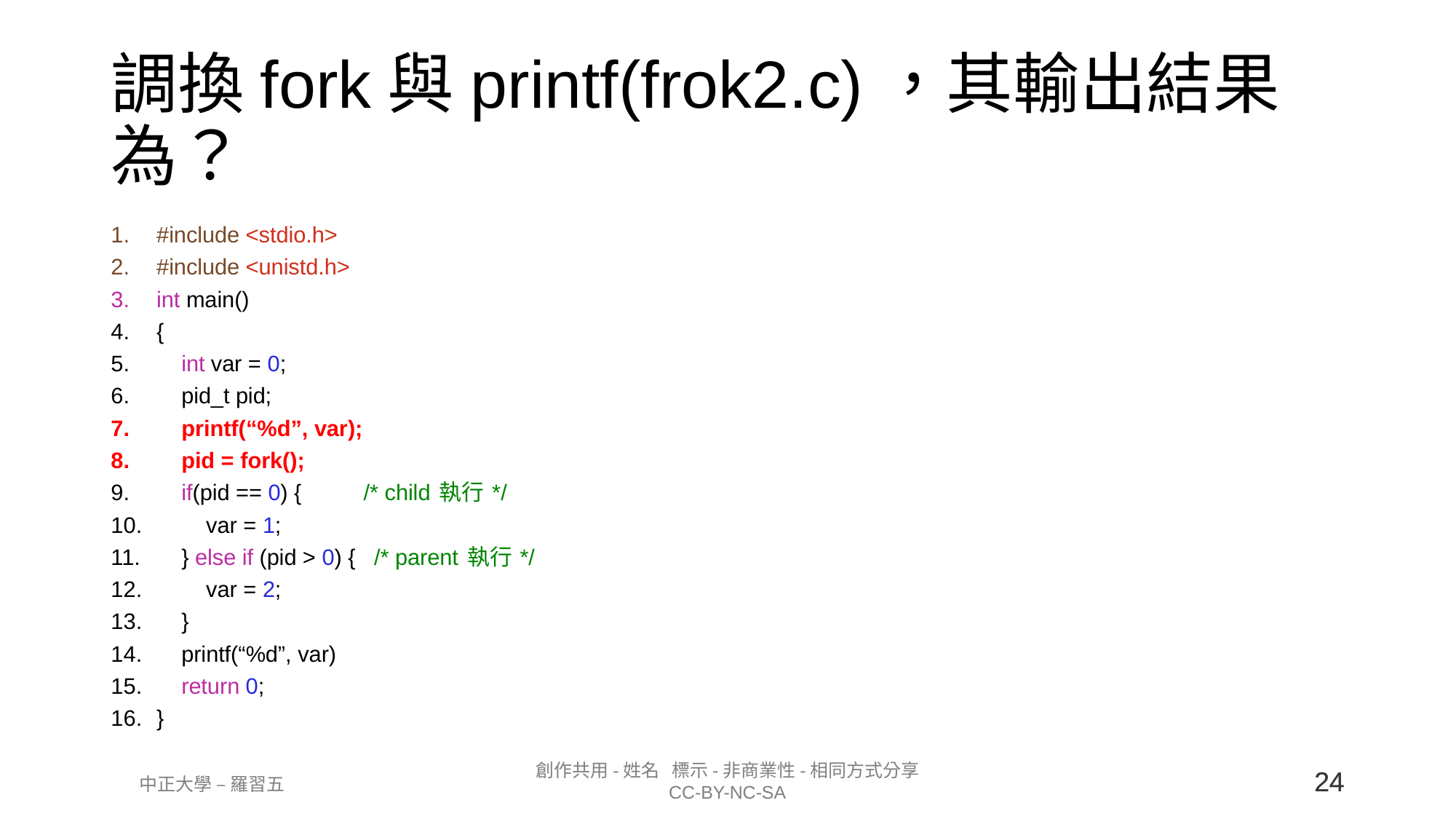

# 調換fork與printf(frok2.c)，其輸出結果為？
#include <stdio.h>
#include <unistd.h>
int main()
{
    int var = 0;
    pid_t pid;
    printf(“%d”, var);
    pid = fork();
    if(pid == 0) {          /* child 執行 */
        var = 1;
    } else if (pid > 0) {   /* parent 執行 */
        var = 2;
    }
    printf(“%d”, var)
    return 0;
}